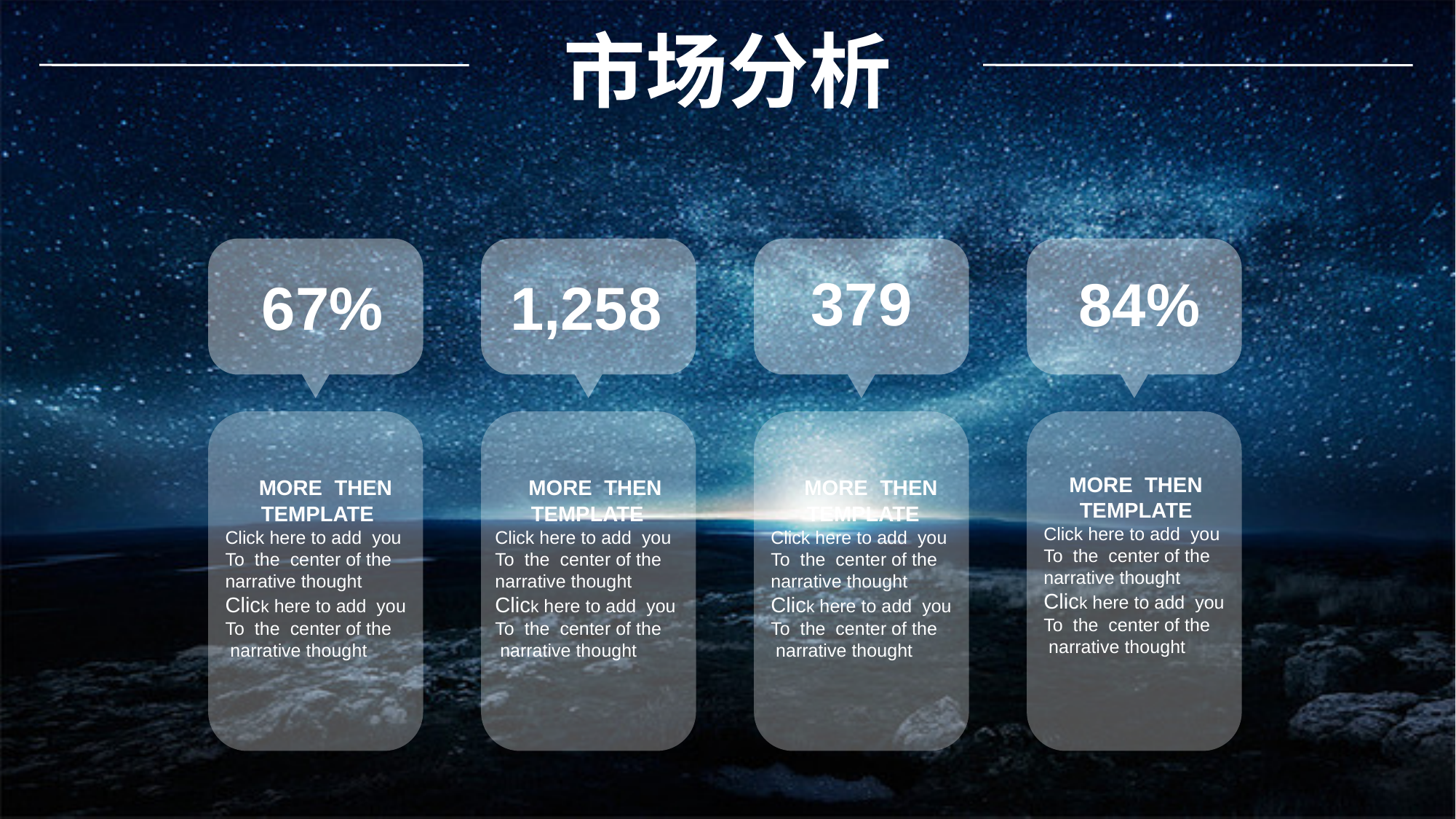

市场分析

379
84%
     67%
1,258

     MORE  THEN
      TEMPLATE
Click here to add  you
To  the  center of the
narrative thought
Click here to add  you
To  the  center of the
 narrative thought

     MORE  THEN
      TEMPLATE
Click here to add  you
To  the  center of the
narrative thought
Click here to add  you
To  the  center of the
 narrative thought

     MORE  THEN
      TEMPLATE
Click here to add  you
To  the  center of the
narrative thought
Click here to add  you
To  the  center of the
 narrative thought

     MORE  THEN
      TEMPLATE
Click here to add  you
To  the  center of the
narrative thought
Click here to add  you
To  the  center of the
 narrative thought